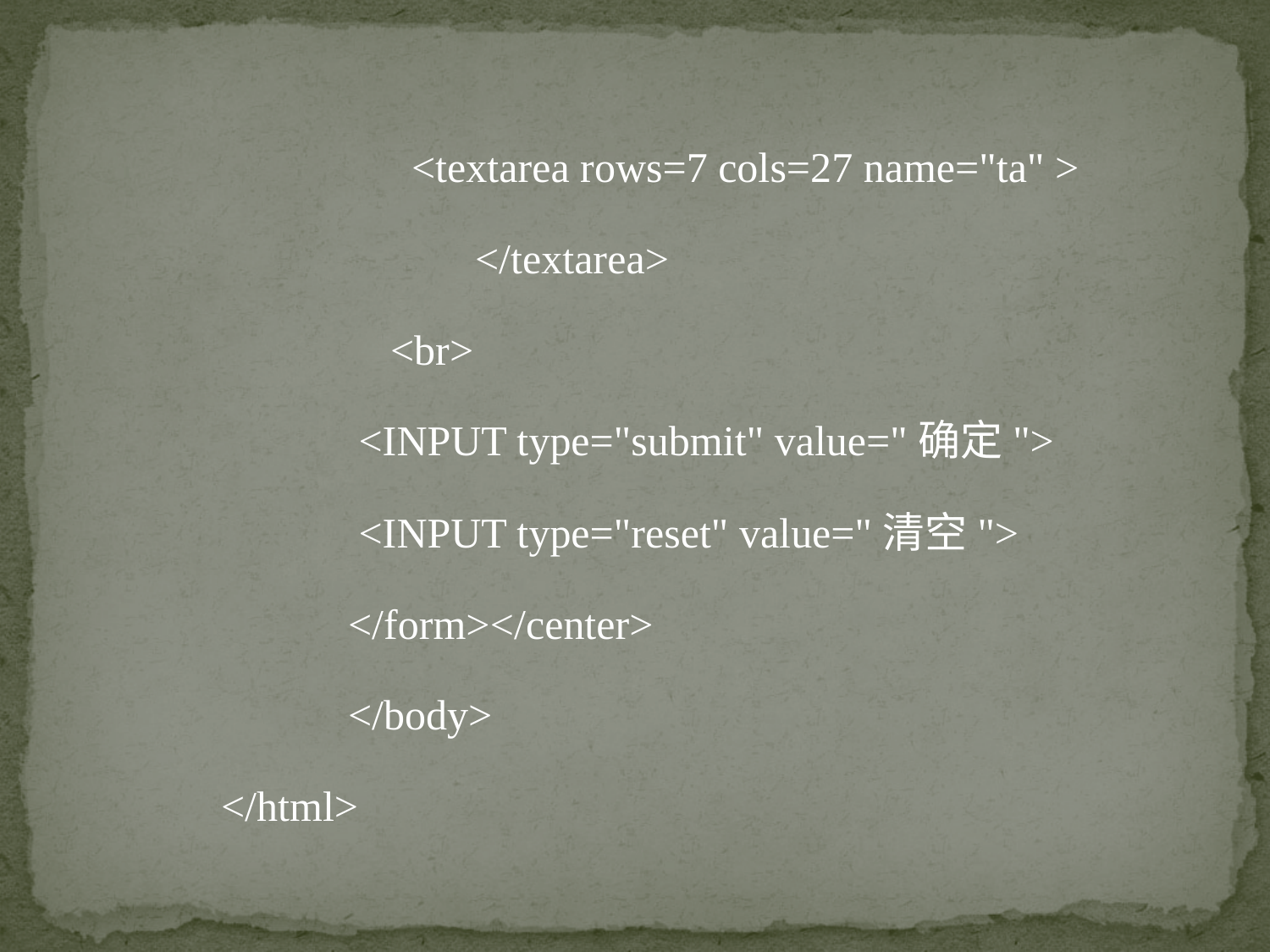

<textarea rows=7 cols=27 name="ta" >
		      </textarea>
                <br>
             <INPUT type="submit" value="确定">
             <INPUT type="reset" value="清空">
 	</form></center>
	</body>
</html>